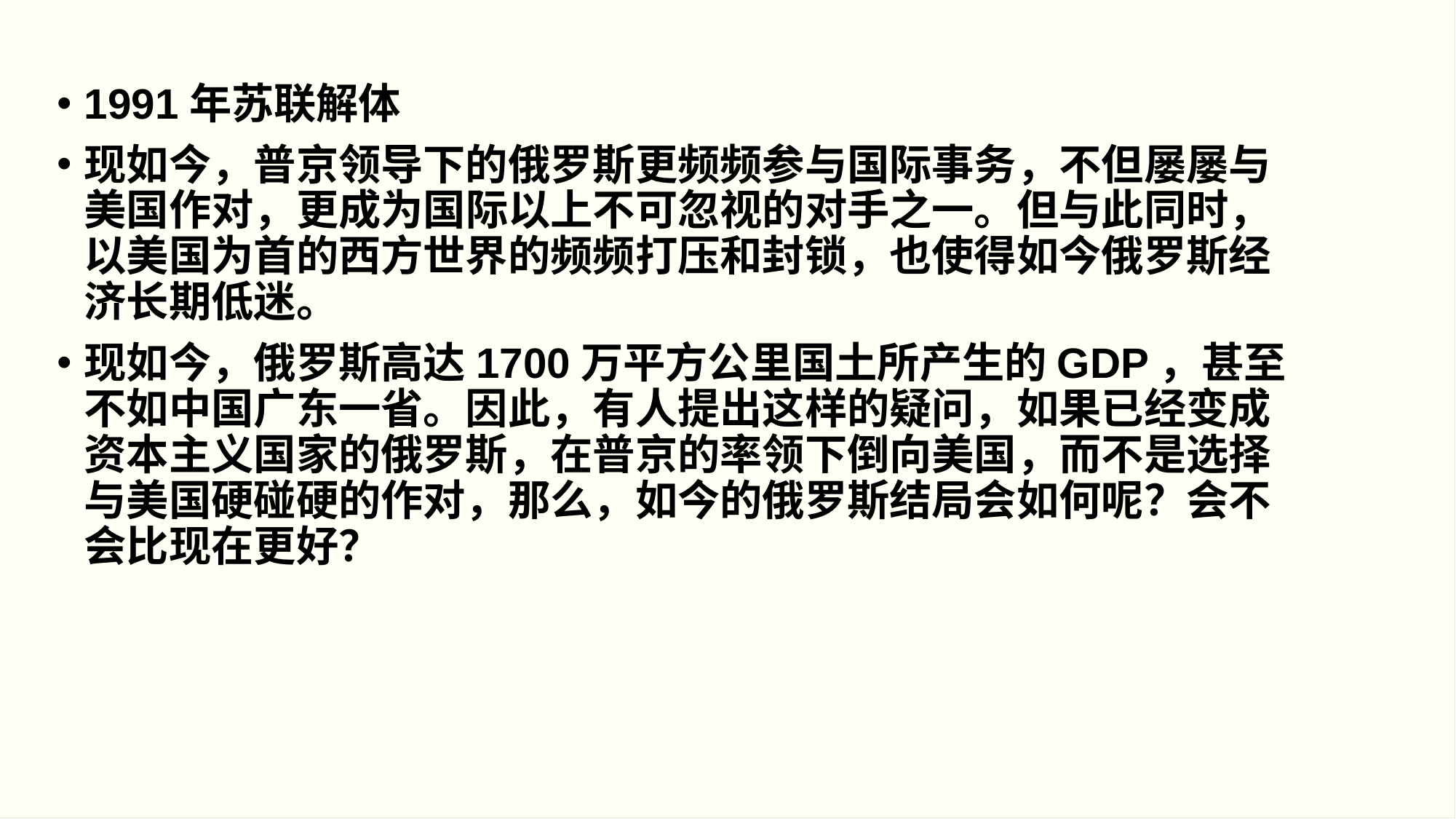

1991年苏联解体
现如今，普京领导下的俄罗斯更频频参与国际事务，不但屡屡与美国作对，更成为国际以上不可忽视的对手之一。但与此同时，以美国为首的西方世界的频频打压和封锁，也使得如今俄罗斯经济长期低迷。
现如今，俄罗斯高达1700万平方公里国土所产生的GDP，甚至不如中国广东一省。因此，有人提出这样的疑问，如果已经变成资本主义国家的俄罗斯，在普京的率领下倒向美国，而不是选择与美国硬碰硬的作对，那么，如今的俄罗斯结局会如何呢？会不会比现在更好？